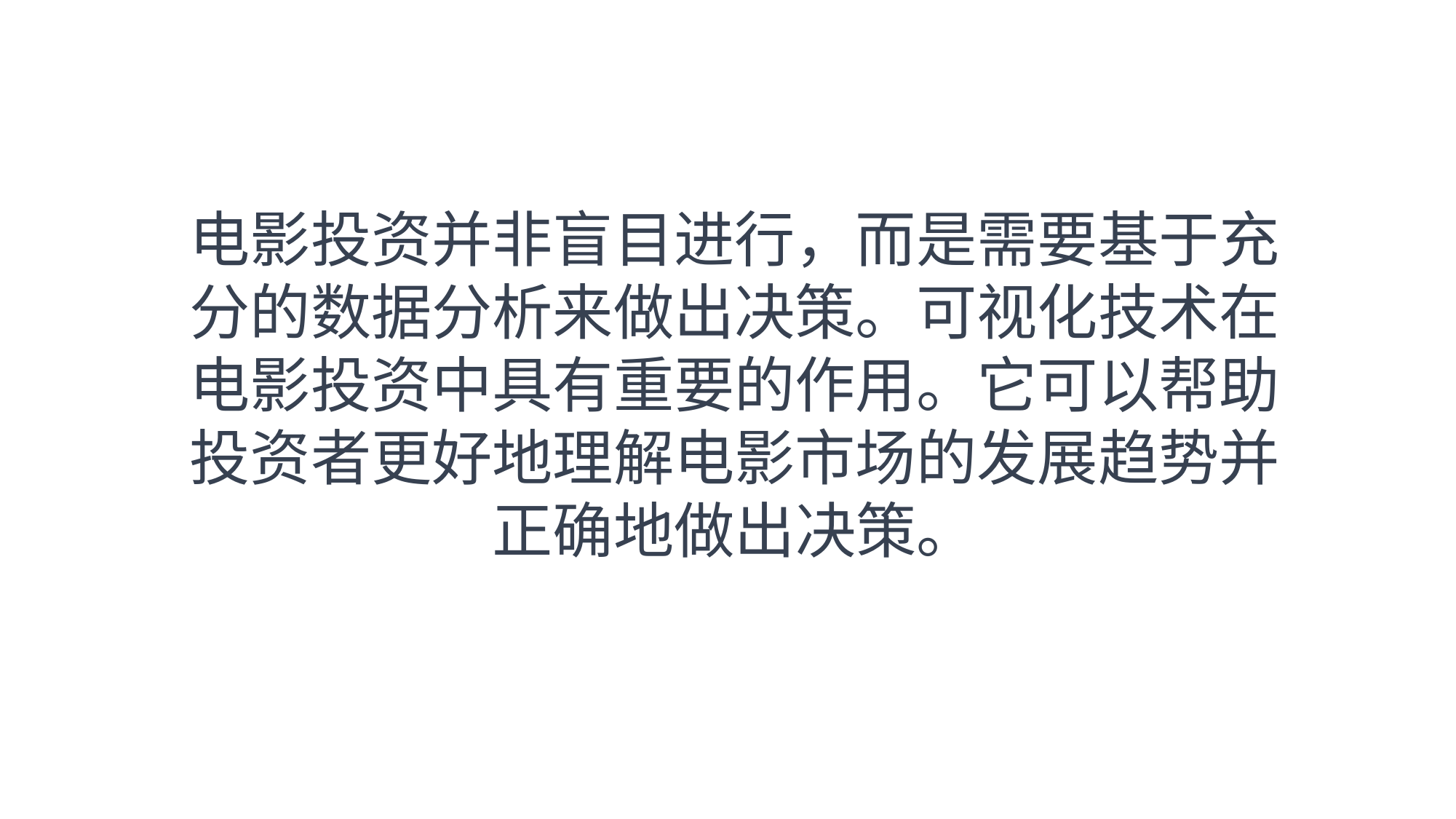

电影投资并非盲目进行，而是需要基于充分的数据分析来做出决策。可视化技术在电影投资中具有重要的作用。它可以帮助投资者更好地理解电影市场的发展趋势并正确地做出决策。
目 录
CONTENTS